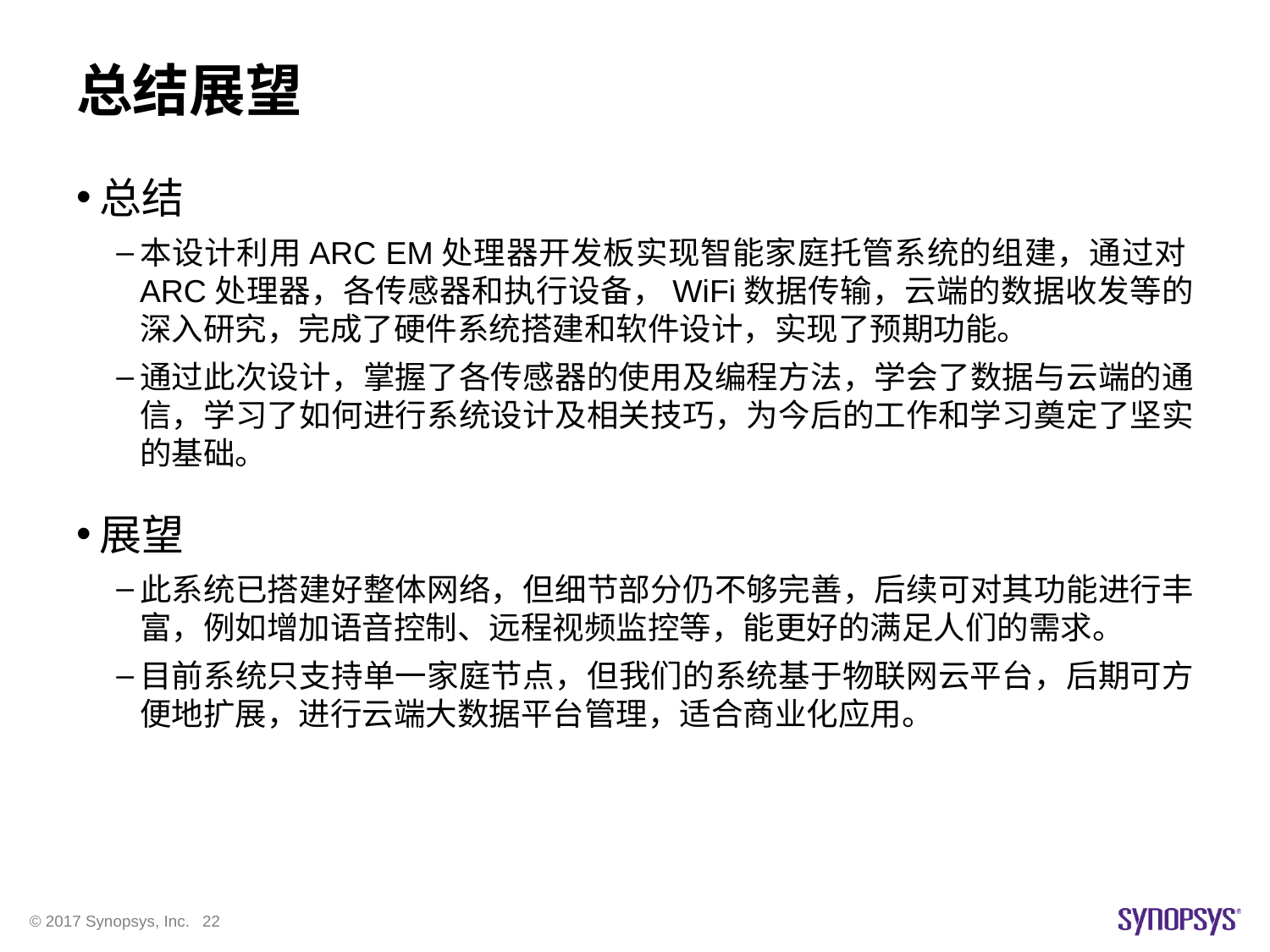

# 总结展望
总结
本设计利用ARC EM处理器开发板实现智能家庭托管系统的组建，通过对ARC处理器，各传感器和执行设备，WiFi数据传输，云端的数据收发等的深入研究，完成了硬件系统搭建和软件设计，实现了预期功能。
通过此次设计，掌握了各传感器的使用及编程方法，学会了数据与云端的通信，学习了如何进行系统设计及相关技巧，为今后的工作和学习奠定了坚实的基础。
展望
此系统已搭建好整体网络，但细节部分仍不够完善，后续可对其功能进行丰富，例如增加语音控制、远程视频监控等，能更好的满足人们的需求。
目前系统只支持单一家庭节点，但我们的系统基于物联网云平台，后期可方便地扩展，进行云端大数据平台管理，适合商业化应用。